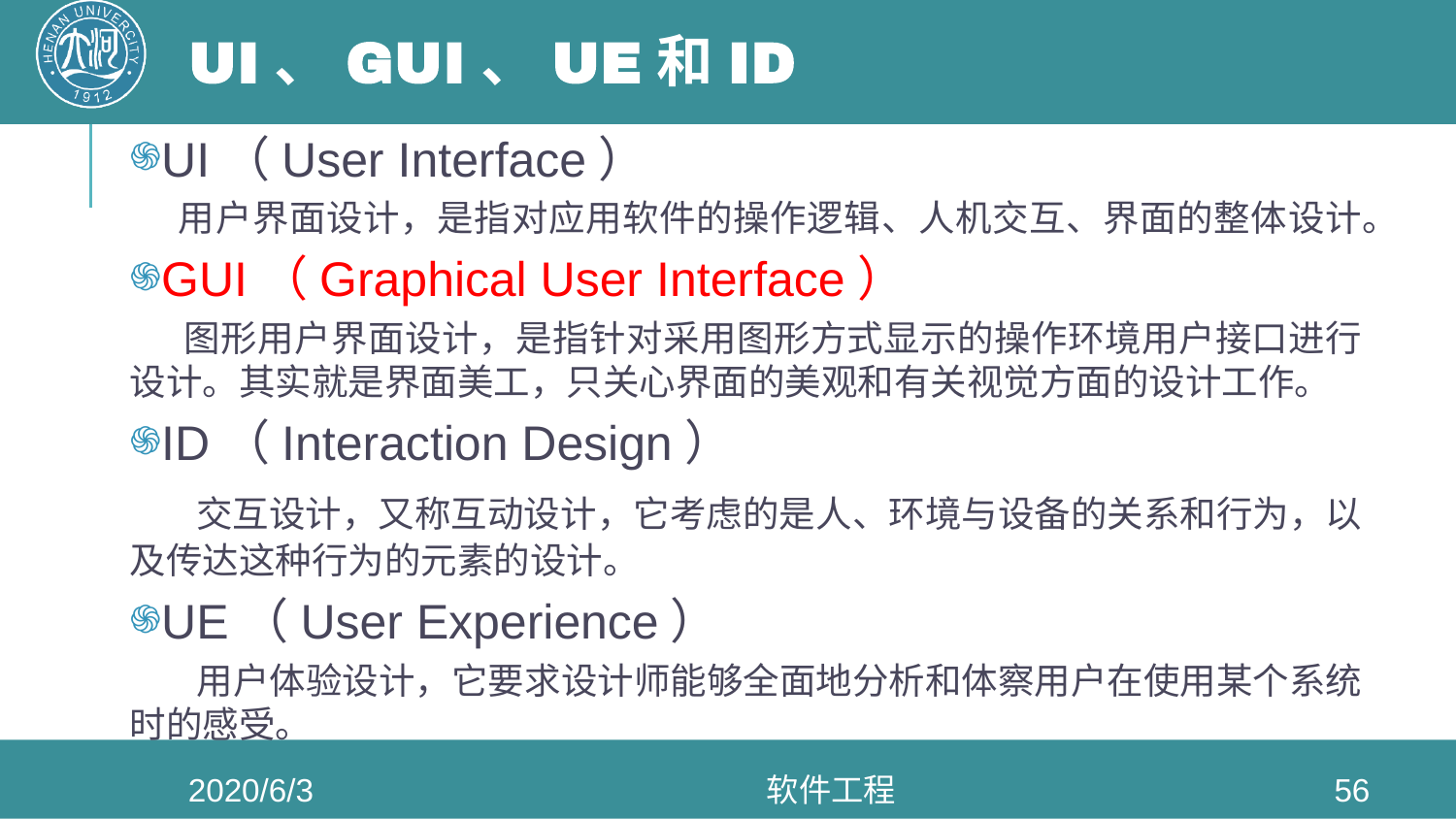

# UI、GUI、UE和ID
UI（User Interface）
      用户界面设计，是指对应用软件的操作逻辑、人机交互、界面的整体设计。
GUI（Graphical User Interface）
       图形用户界面设计，是指针对采用图形方式显示的操作环境用户接口进行设计。其实就是界面美工，只关心界面的美观和有关视觉方面的设计工作。
ID（Interaction Design）
     交互设计，又称互动设计，它考虑的是人、环境与设备的关系和行为，以及传达这种行为的元素的设计。
UE（User Experience）
       用户体验设计，它要求设计师能够全面地分析和体察用户在使用某个系统时的感受。
2020/6/3
软件工程
56